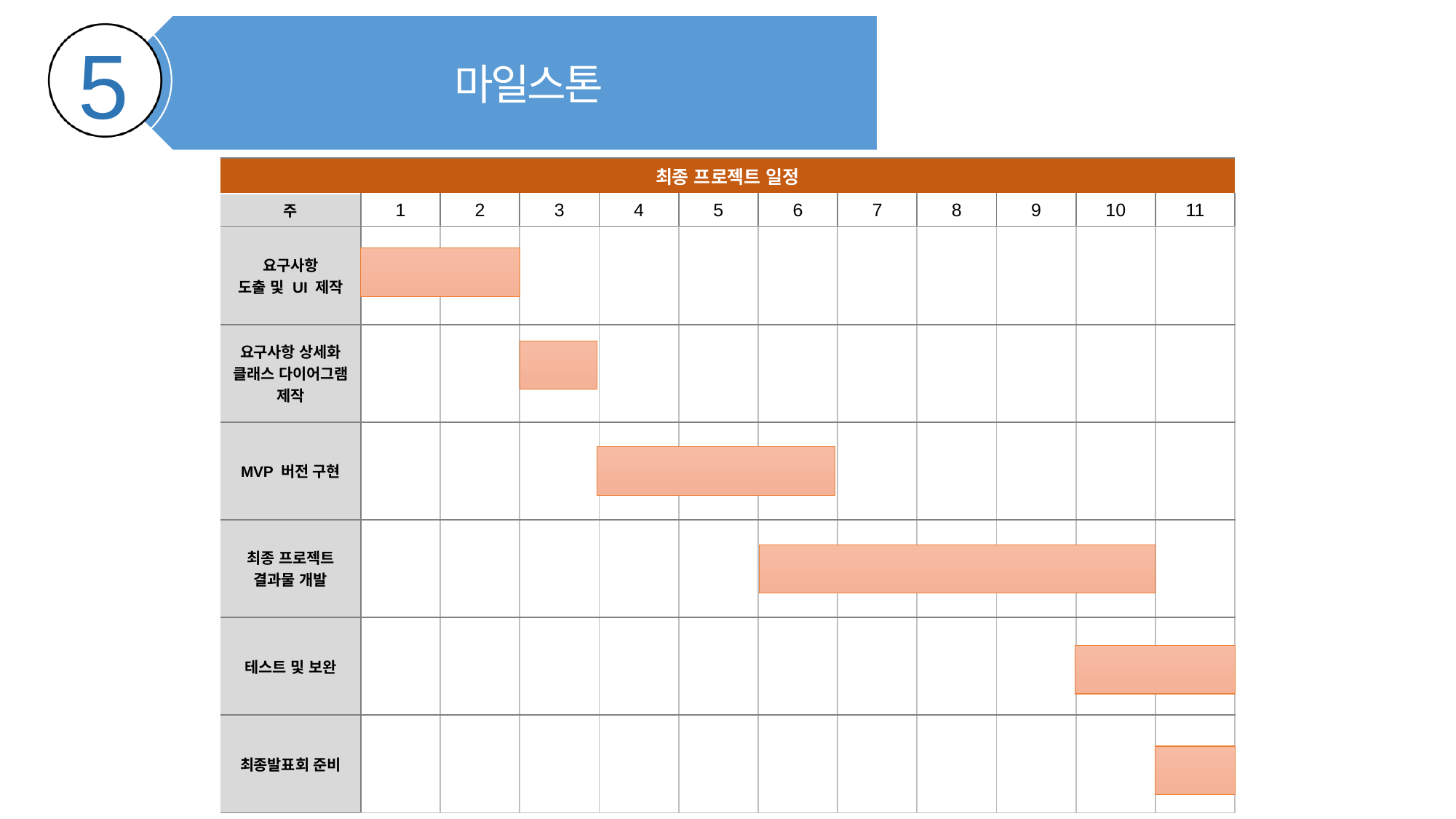

마일스톤
5
| 최종 프로젝트 일정 |  |  |  |  |  |  |  |  |  |  |  |
| --- | --- | --- | --- | --- | --- | --- | --- | --- | --- | --- | --- |
| 주 | 1 | 2 | 3 | 4 | 5 | 6 | 7 | 8 | 9 | 10 | 11 |
| 요구사항 도출 및 UI 제작 |  |  |  |  |  |  |  |  |  |  |  |
| 요구사항 상세화 클래스 다이어그램 제작 |  |  |  |  |  |  |  |  |  |  |  |
| MVP 버전 구현 |  |  |  |  |  |  |  |  |  |  |  |
| 최종 프로젝트 결과물 개발 |  |  |  |  |  |  |  |  |  |  |  |
| 테스트 및 보완 |  |  |  |  |  |  |  |  |  |  |  |
| 최종발표회 준비 |  |  |  |  |  |  |  |  |  |  |  |